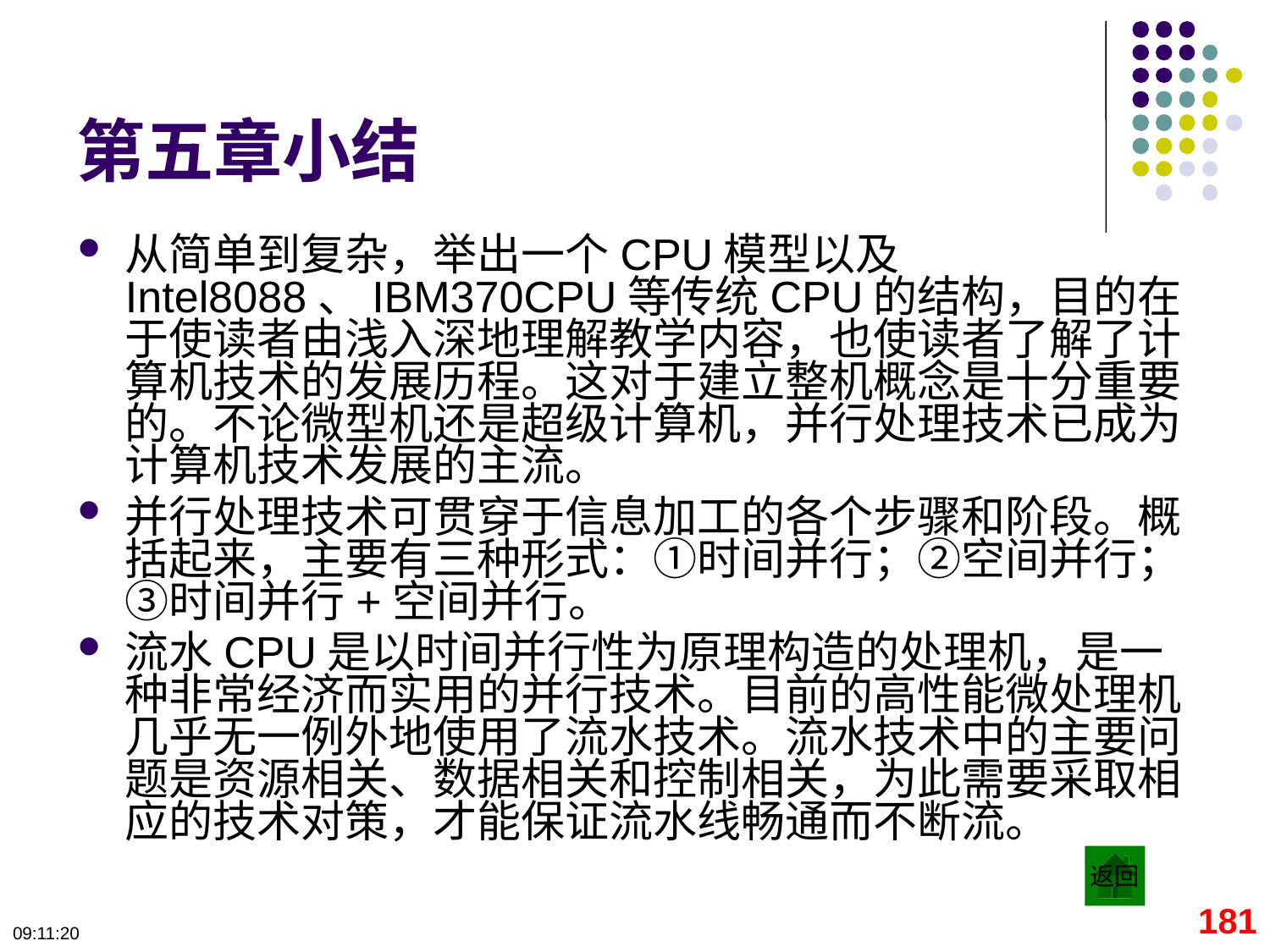

# 第五章小结
从简单到复杂，举出一个CPU模型以及Intel8088、IBM370CPU等传统CPU的结构，目的在于使读者由浅入深地理解教学内容，也使读者了解了计算机技术的发展历程。这对于建立整机概念是十分重要的。不论微型机还是超级计算机，并行处理技术已成为计算机技术发展的主流。
并行处理技术可贯穿于信息加工的各个步骤和阶段。概括起来，主要有三种形式：①时间并行；②空间并行；③时间并行+空间并行。
流水CPU是以时间并行性为原理构造的处理机，是一种非常经济而实用的并行技术。目前的高性能微处理机几乎无一例外地使用了流水技术。流水技术中的主要问题是资源相关、数据相关和控制相关，为此需要采取相应的技术对策，才能保证流水线畅通而不断流。

返回
181
09:11:20